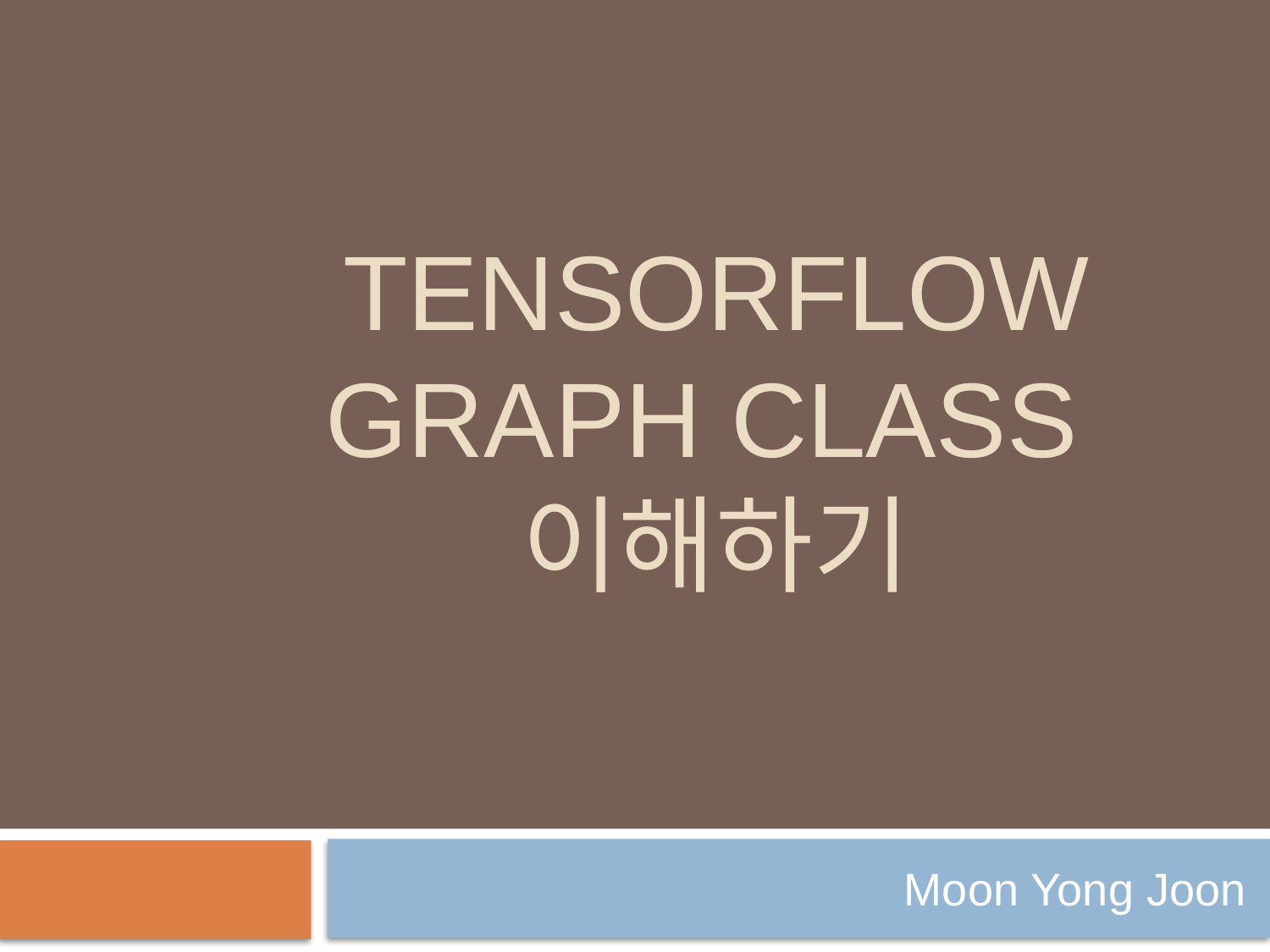

# Tensorflow graph class 이해하기
Moon Yong Joon